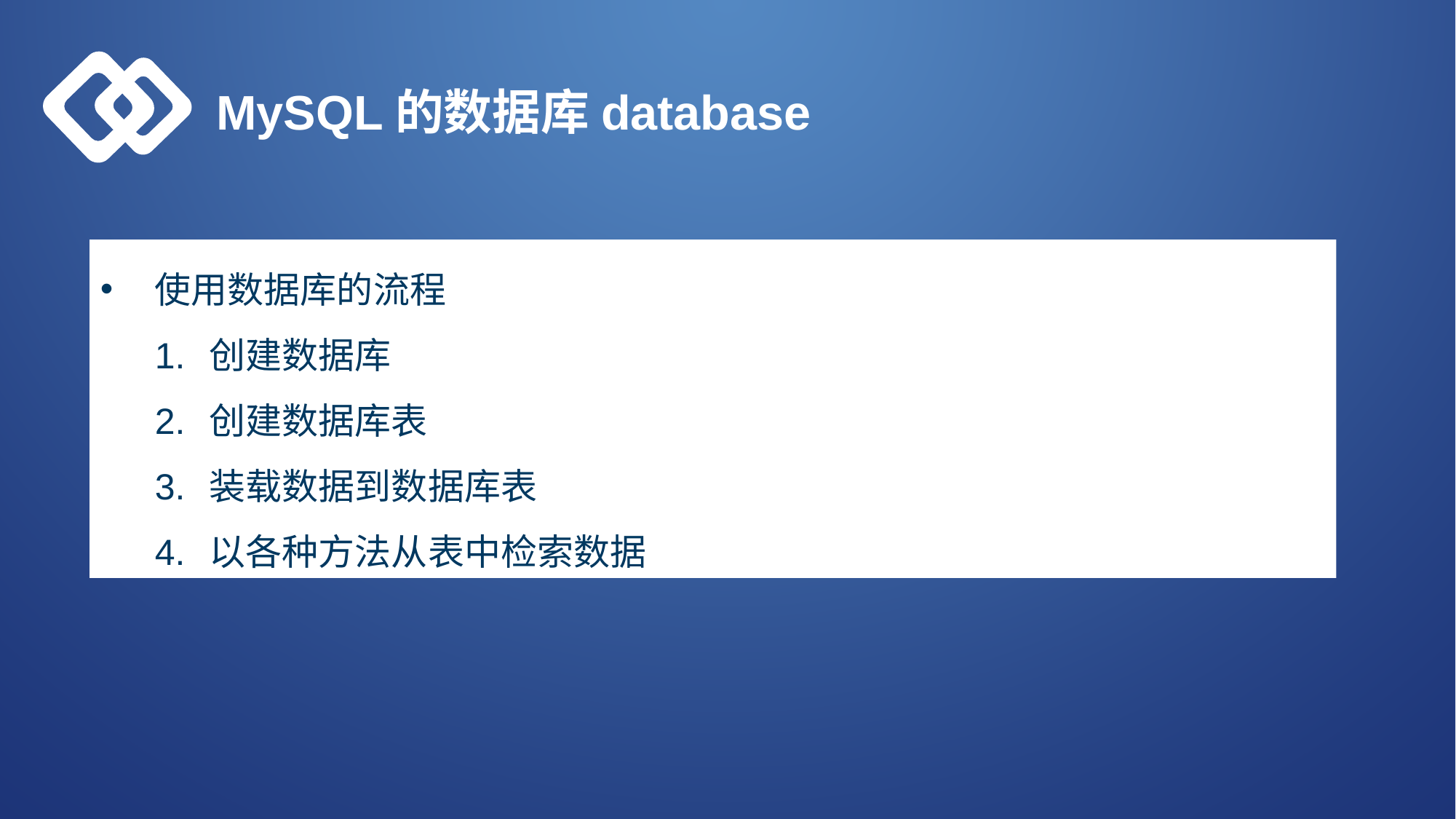

MySQL的数据库database

使用数据库的流程
创建数据库
创建数据库表
装载数据到数据库表
以各种方法从表中检索数据